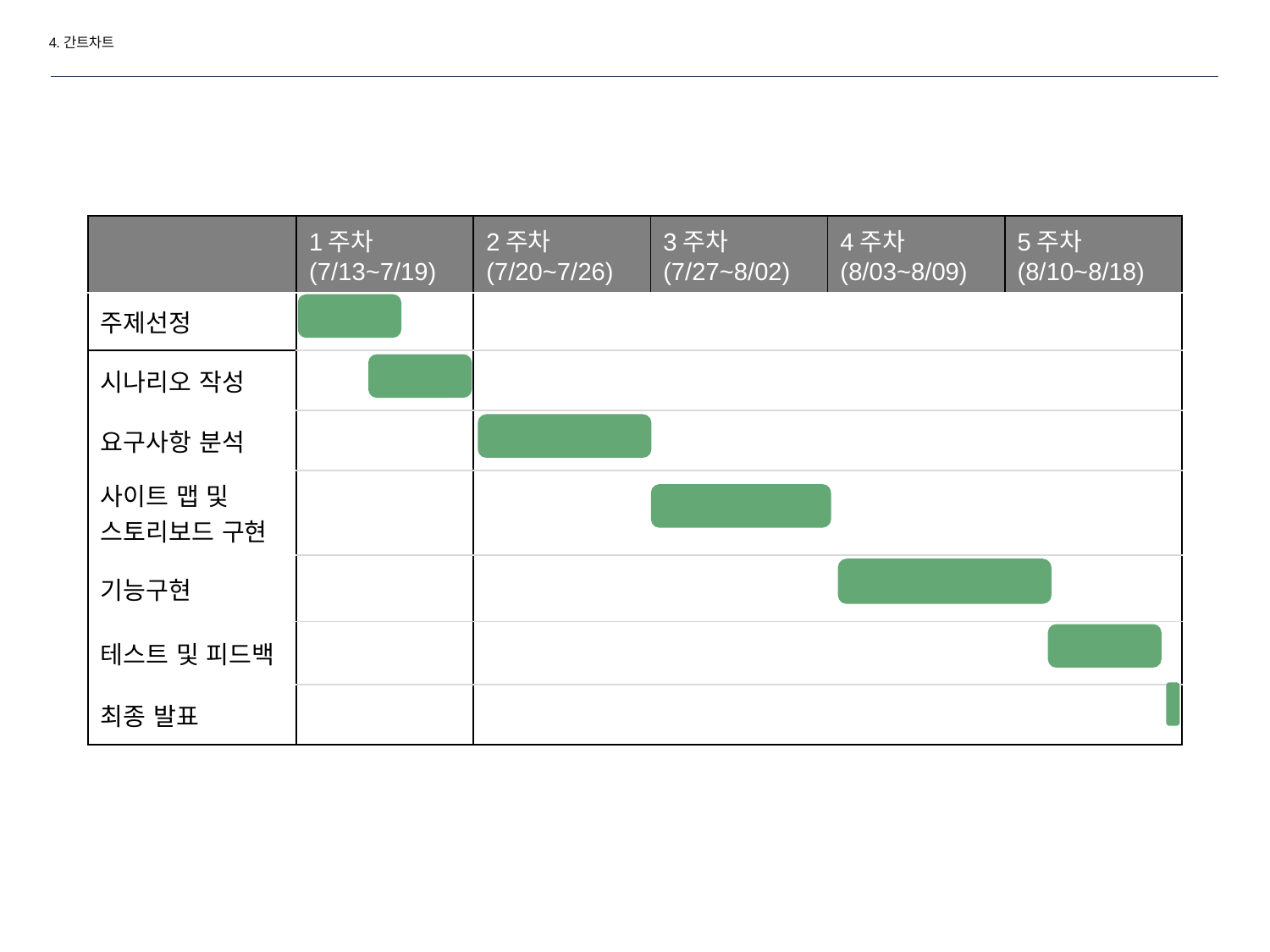

4.간트차트
|  | 1주차 (7/13~7/19) | 2주차 (7/20~7/26) | 3주차 (7/27~8/02) | 4주차 (8/03~8/09) | 5주차 (8/10~8/18) |
| --- | --- | --- | --- | --- | --- |
| 주제선정 |  |  |  |  |  |
| 시나리오 작성 |  |  |  |  |  |
| 요구사항 분석 |  |  |  |  |  |
| 사이트 맵 및 스토리보드 구현 |  |  |  |  |  |
| 기능구현 |  |  |  |  |  |
| 테스트 및 피드백 |  |  |  |  |  |
| 최종 발표 |  |  |  |  |  |

15